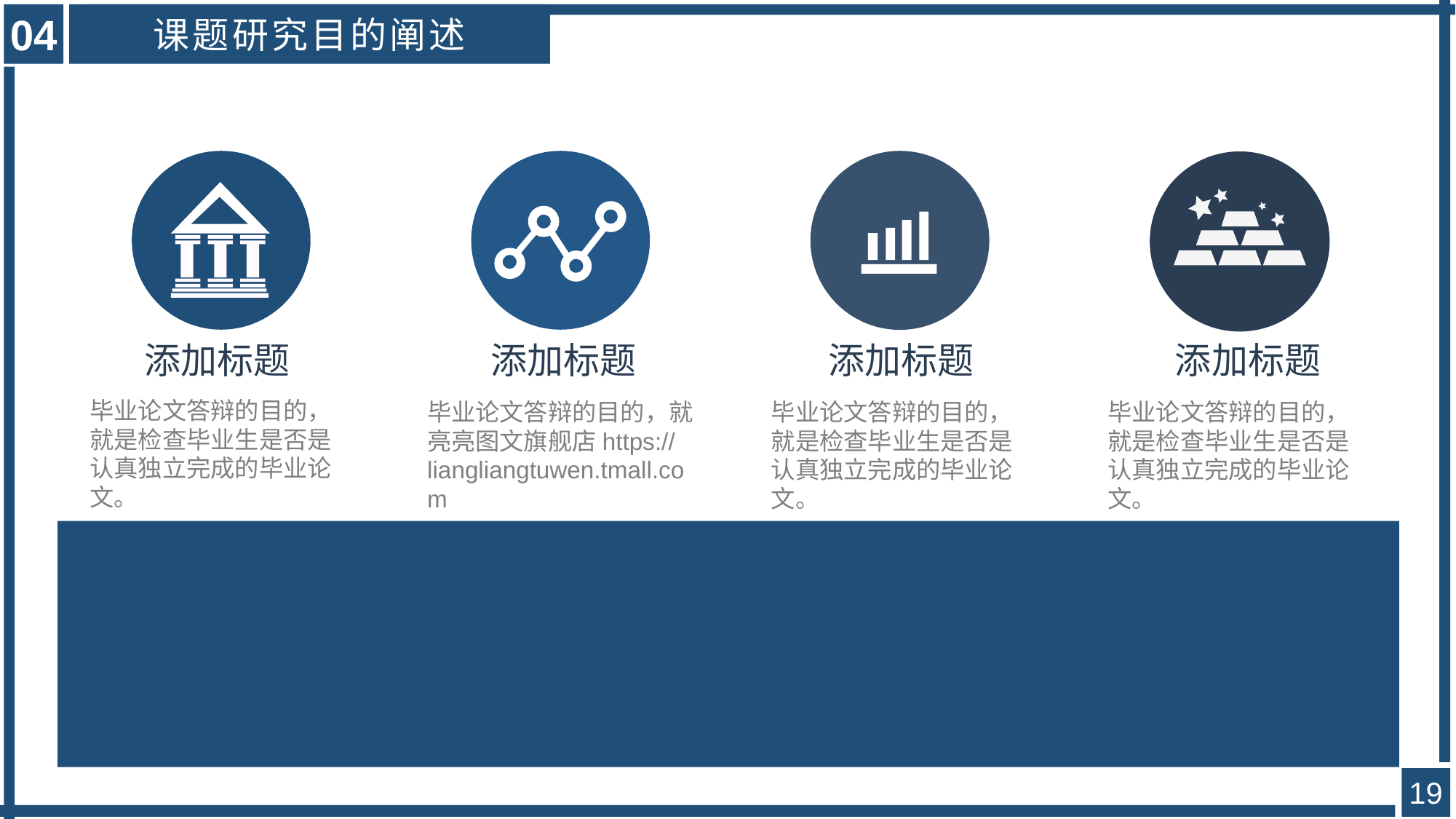

04
课题研究目的阐述

添加标题
添加标题
添加标题
添加标题

毕业论文答辩的目的，就是检查毕业生是否是认真独立完成的毕业论文。
毕业论文答辩的目的，就亮亮图文旗舰店https://liangliangtuwen.tmall.com
毕业论文答辩的目的，就是检查毕业生是否是认真独立完成的毕业论文。
毕业论文答辩的目的，就是检查毕业生是否是认真独立完成的毕业论文。

19